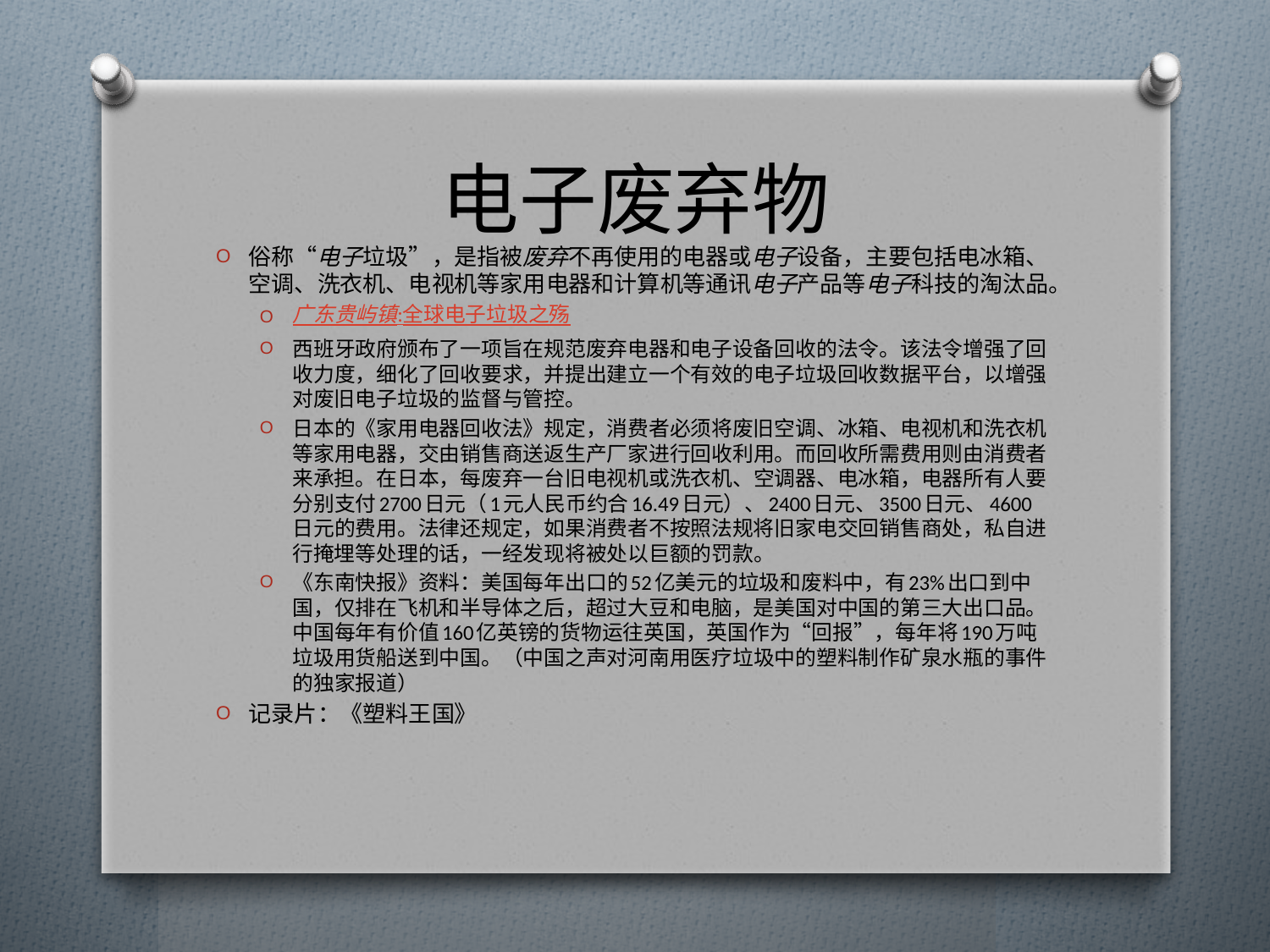

# 电子废弃物
俗称“电子垃圾”，是指被废弃不再使用的电器或电子设备，主要包括电冰箱、空调、洗衣机、电视机等家用电器和计算机等通讯电子产品等电子科技的淘汰品。
广东贵屿镇:全球电子垃圾之殇
西班牙政府颁布了一项旨在规范废弃电器和电子设备回收的法令。该法令增强了回收力度，细化了回收要求，并提出建立一个有效的电子垃圾回收数据平台，以增强对废旧电子垃圾的监督与管控。
日本的《家用电器回收法》规定，消费者必须将废旧空调、冰箱、电视机和洗衣机等家用电器，交由销售商送返生产厂家进行回收利用。而回收所需费用则由消费者来承担。在日本，每废弃一台旧电视机或洗衣机、空调器、电冰箱，电器所有人要分别支付2700日元（1元人民币约合16.49日元）、2400日元、3500日元、4600日元的费用。法律还规定，如果消费者不按照法规将旧家电交回销售商处，私自进行掩埋等处理的话，一经发现将被处以巨额的罚款。
《东南快报》资料：美国每年出口的52亿美元的垃圾和废料中，有23%出口到中国，仅排在飞机和半导体之后，超过大豆和电脑，是美国对中国的第三大出口品。 中国每年有价值160亿英镑的货物运往英国，英国作为“回报”，每年将190万吨垃圾用货船送到中国。（中国之声对河南用医疗垃圾中的塑料制作矿泉水瓶的事件的独家报道）
记录片：《塑料王国》